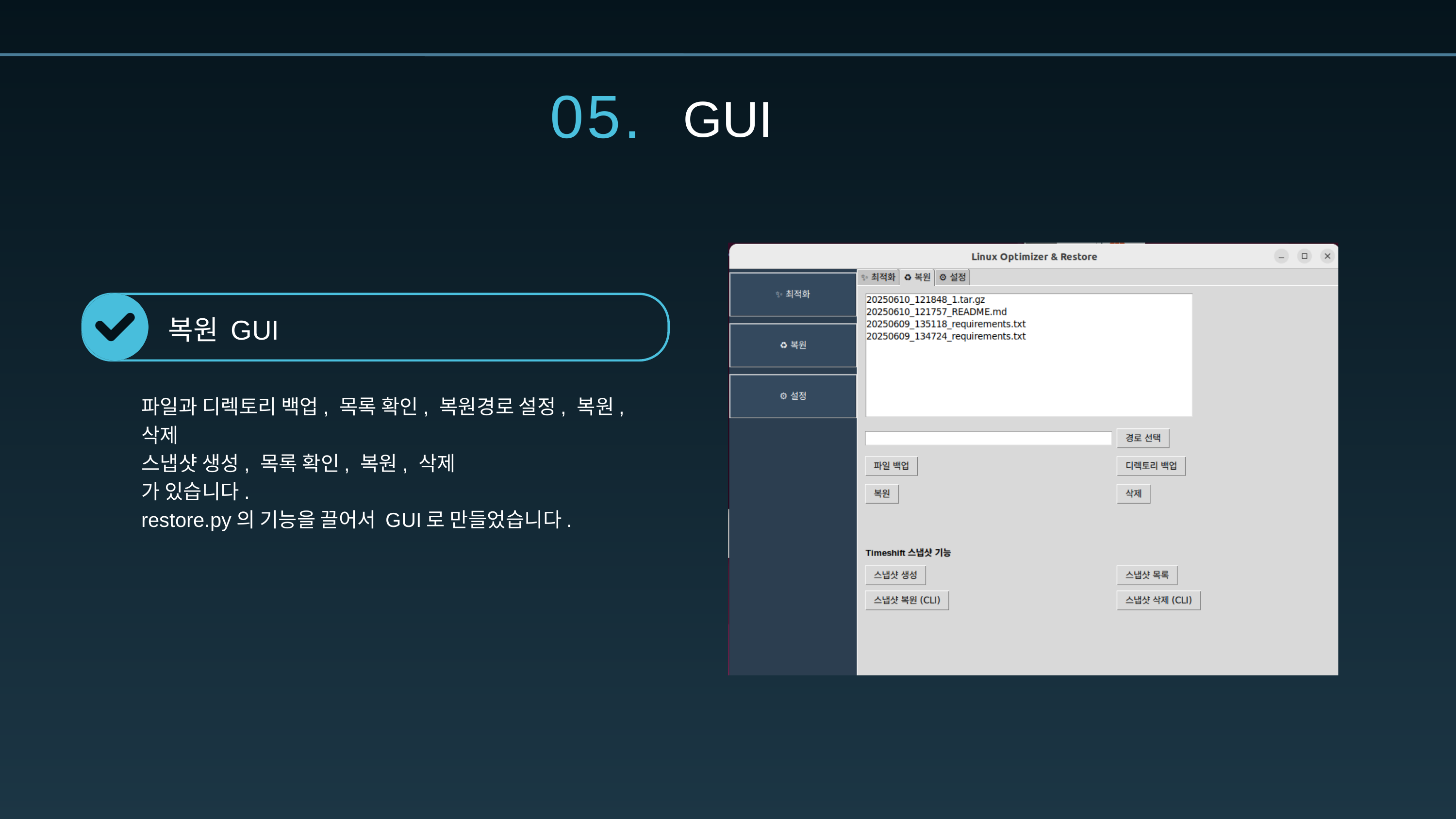

05.
GUI

복원 GUI
파일과 디렉토리 백업, 목록 확인, 복원경로 설정, 복원, 삭제
스냅샷 생성, 목록 확인, 복원, 삭제
가 있습니다.
restore.py의 기능을 끌어서 GUI로 만들었습니다.